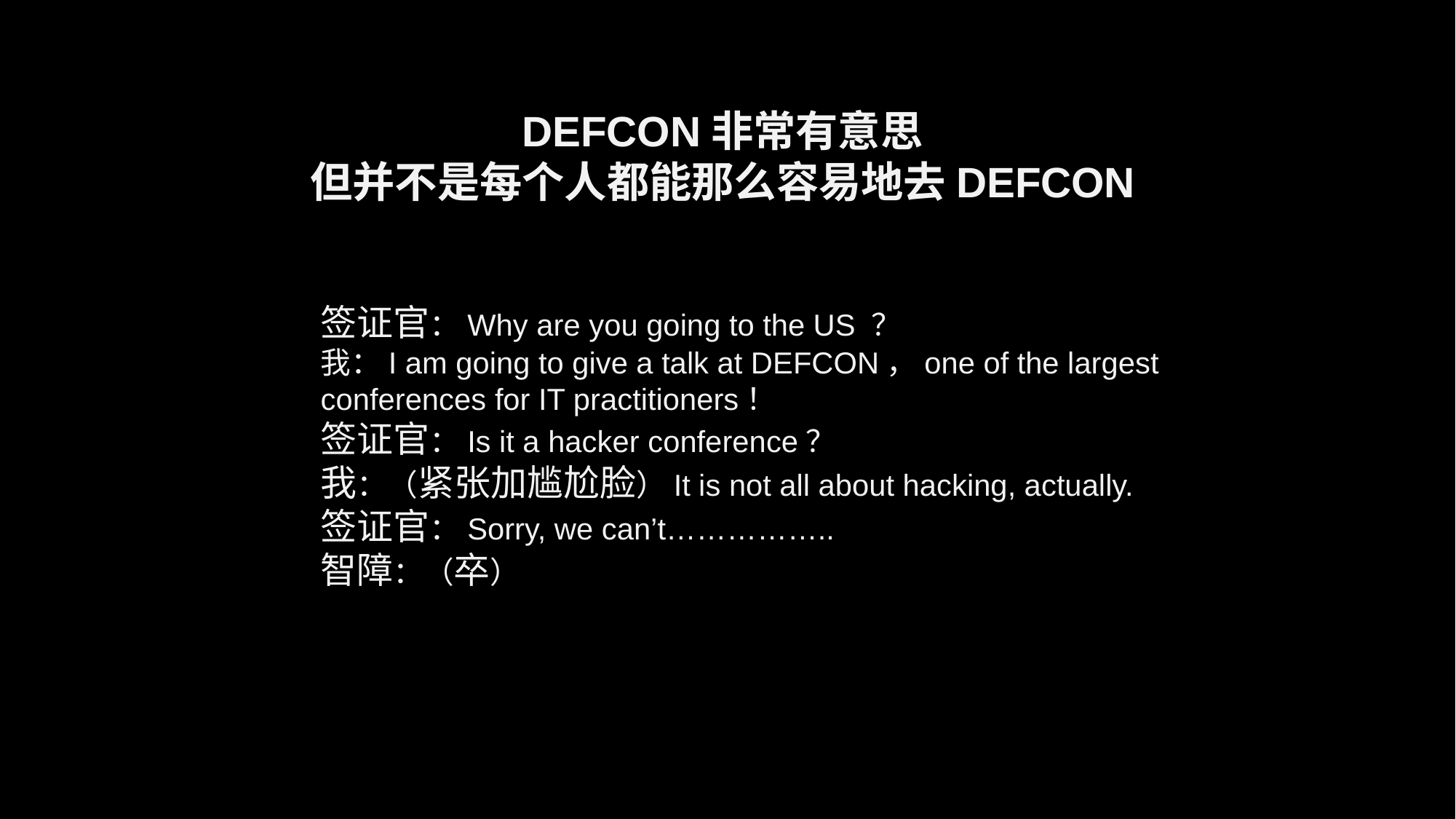

DEFCON非常有意思
但并不是每个人都能那么容易地去DEFCON
签证官：Why are you going to the US ？
我：I am going to give a talk at DEFCON，one of the largest conferences for IT practitioners！
签证官：Is it a hacker conference？
我：（紧张加尴尬脸）It is not all about hacking, actually.
签证官：Sorry, we can’t……………..
智障：（卒）